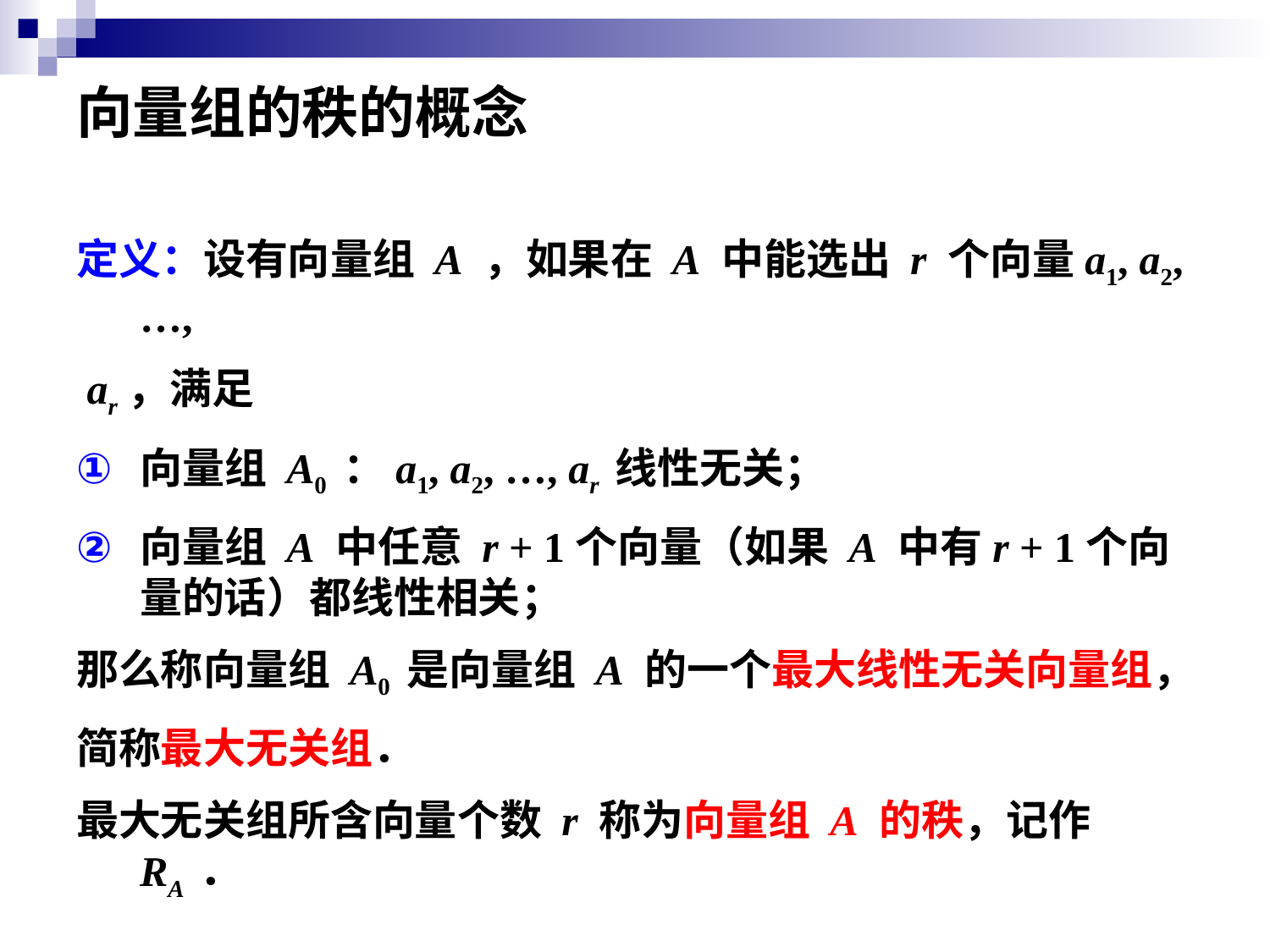

# 向量组的秩的概念
定义：设有向量组 A ，如果在 A 中能选出 r 个向量a1, a2, …,
 ar，满足
向量组 A0 ：a1, a2, …, ar 线性无关；
向量组 A 中任意 r + 1个向量（如果 A 中有r + 1个向量的话）都线性相关；
那么称向量组 A0 是向量组 A 的一个最大线性无关向量组，
简称最大无关组．
最大无关组所含向量个数 r 称为向量组 A 的秩，记作RA ．